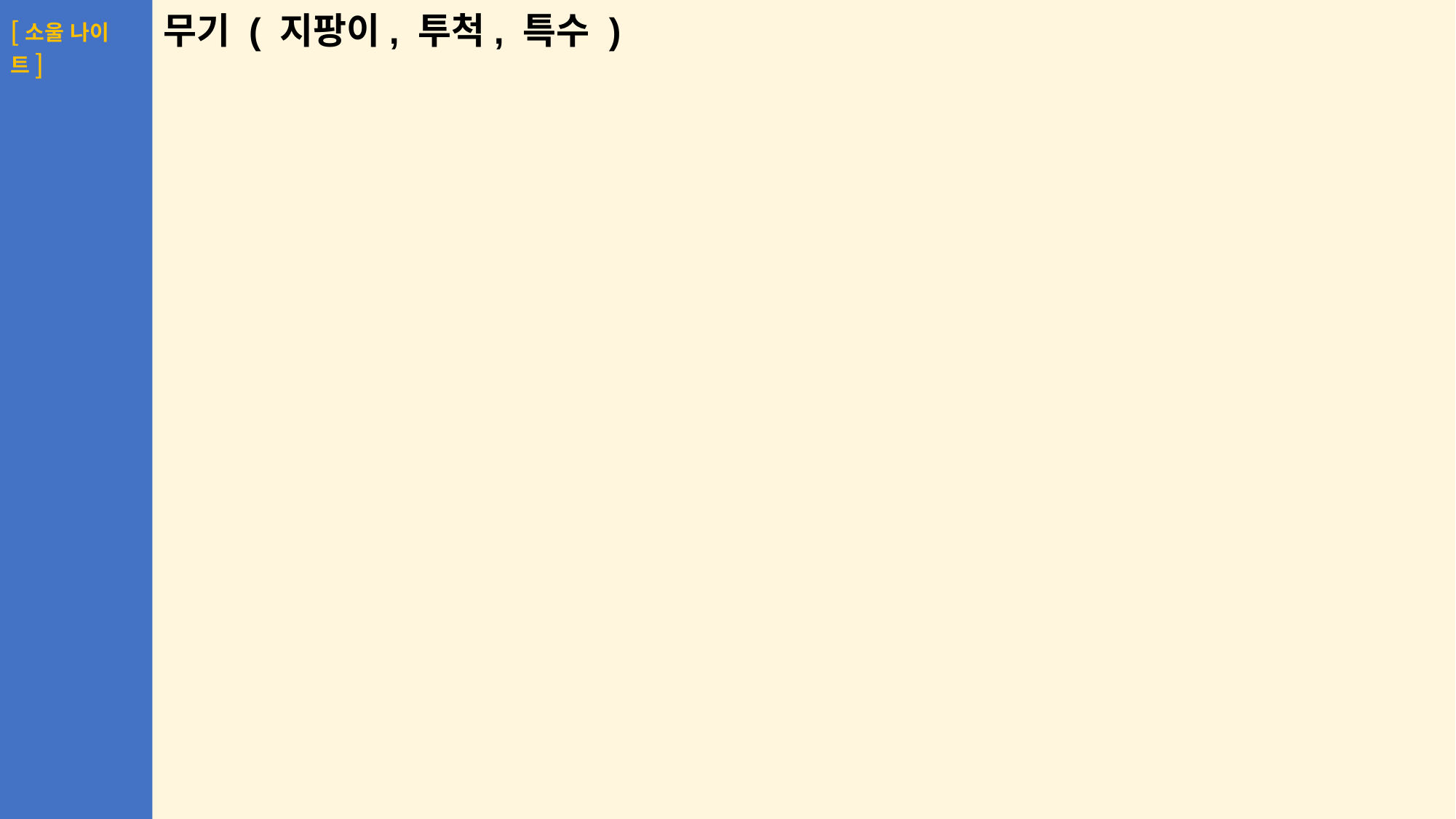

# 무기 ( 지팡이, 투척, 특수 )